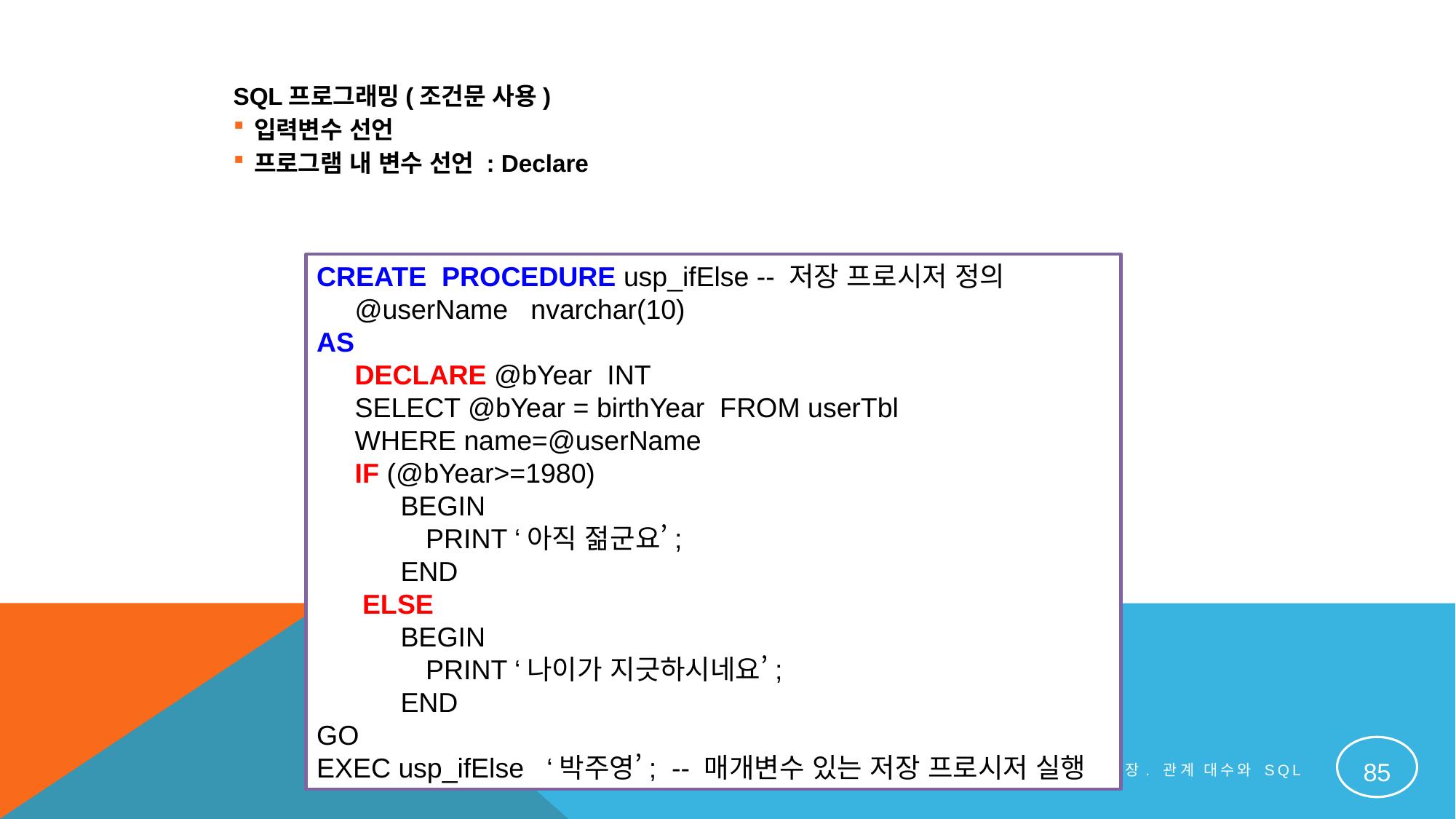

#
SQL프로그래밍(조건문 사용)
입력변수 선언
프로그램 내 변수 선언 : Declare

CREATE  PROCEDURE usp_ifElse -- 저장 프로시저 정의
     @userName   nvarchar(10)
AS
     DECLARE @bYear  INT
     SELECT @bYear = birthYear  FROM userTbl
     WHERE name=@userName
     IF (@bYear>=1980)
           BEGIN
	PRINT ‘아직 젊군요’;
           END
      ELSE
           BEGIN
	PRINT ‘나이가 지긋하시네요’;
           END
GO
EXEC usp_ifElse   ‘박주영’;  -- 매개변수 있는 저장 프로시저 실행
85
4장. 관계 대수와 SQL